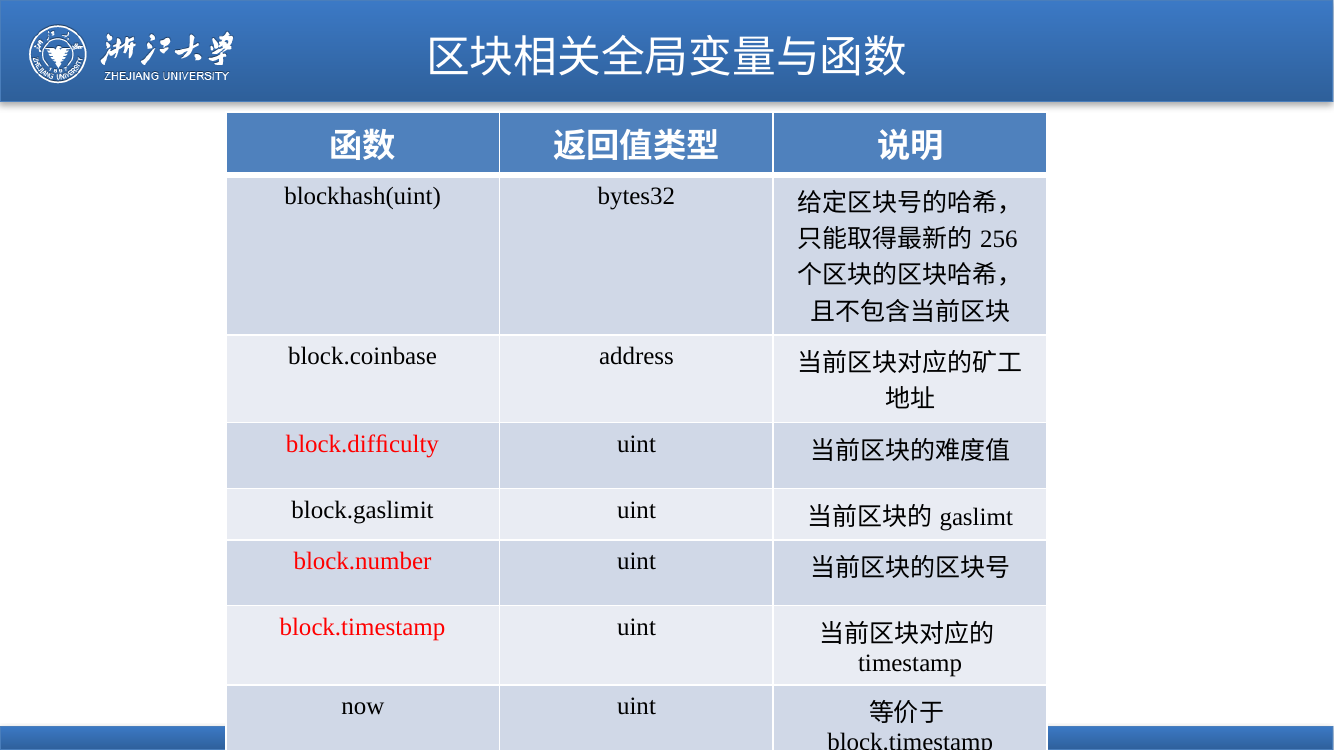

# 区块相关全局变量与函数
| 函数 | 返回值类型 | 说明 |
| --- | --- | --- |
| blockhash(uint) | bytes32 | 给定区块号的哈希，只能取得最新的256个区块的区块哈希，且不包含当前区块 |
| block.coinbase | address | 当前区块对应的矿工地址 |
| block.difﬁculty | uint | 当前区块的难度值 |
| block.gaslimit | uint | 当前区块的gaslimt |
| block.number | uint | 当前区块的区块号 |
| block.timestamp | uint | 当前区块对应的timestamp |
| now | uint | 等价于block.timestamp |